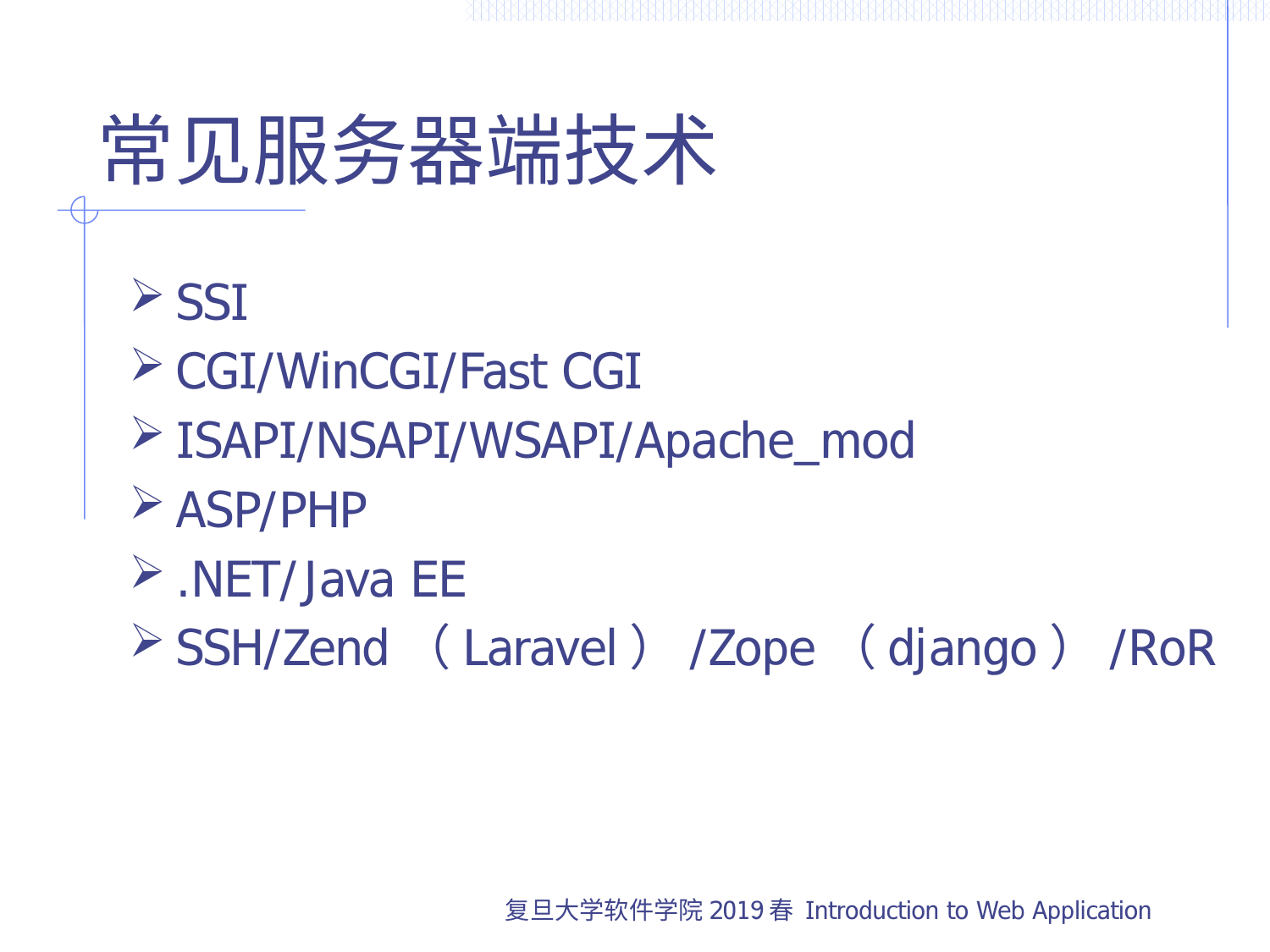

# 常见服务器端技术
SSI
CGI/WinCGI/Fast CGI
ISAPI/NSAPI/WSAPI/Apache_mod
ASP/PHP
.NET/Java EE
SSH/Zend（Laravel）/Zope（django）/RoR